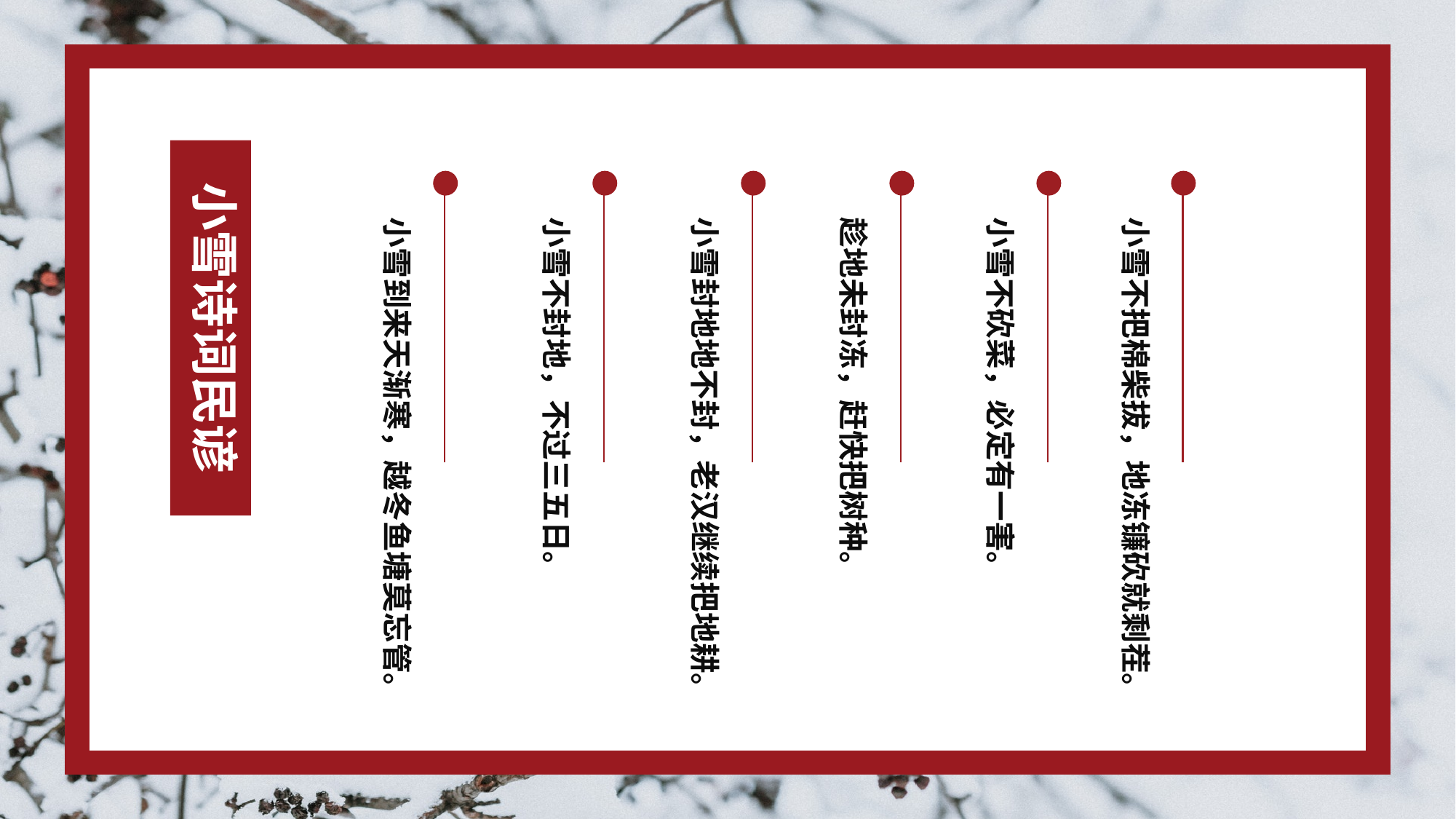

小雪诗词民谚

小雪到来天渐寒，越冬鱼塘莫忘管。
小雪不封地，不过三五日。
小雪封地地不封，老汉继续把地耕。
趁地未封冻，赶快把树种。
小雪不砍菜，必定有一害。
小雪不把棉柴拔，地冻镰砍就剩茬。